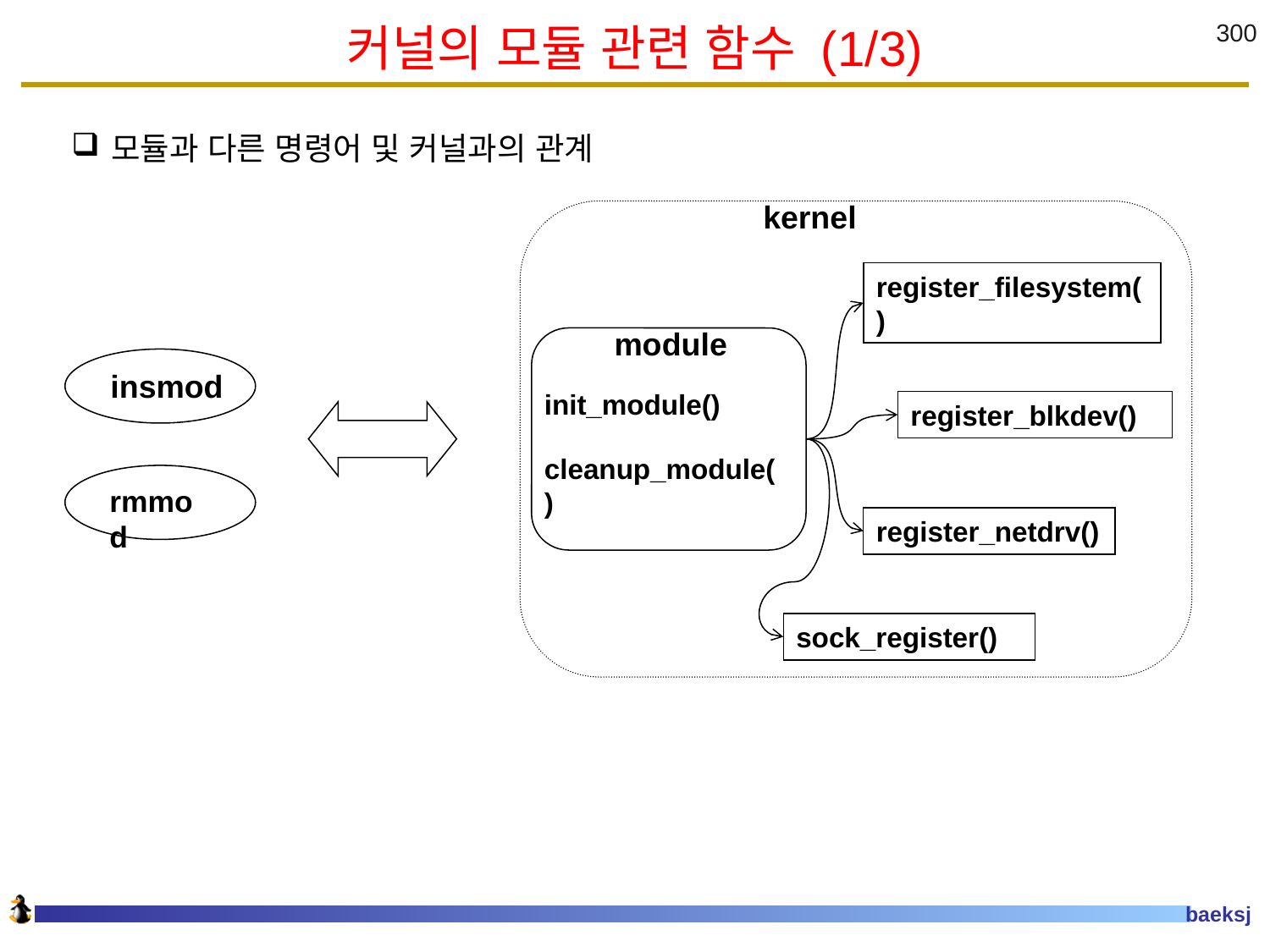

# 커널의 모듈 관련 함수 (1/3)
300
모듈과 다른 명령어 및 커널과의 관계
    kernel

register_filesystem()
    module

insmod
init_module()

cleanup_module()
register_blkdev()

rmmod
register_netdrv()
sock_register()